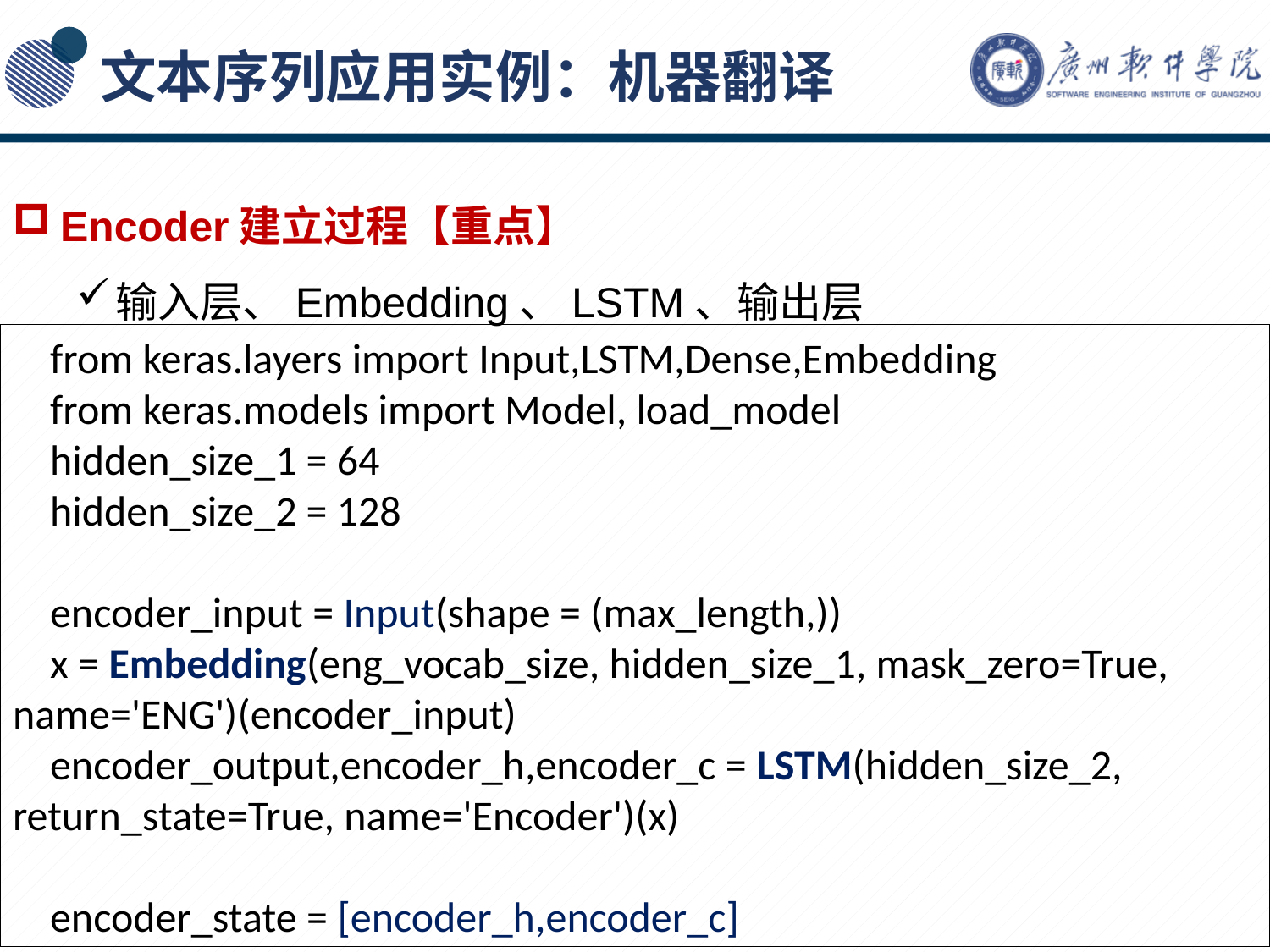

# 文本序列应用实例：机器翻译
Encoder建立过程【重点】
输入层、Embedding、LSTM、输出层
from keras.layers import Input,LSTM,Dense,Embedding
from keras.models import Model, load_model
hidden_size_1 = 64
hidden_size_2 = 128

encoder_input = Input(shape = (max_length,))
x = Embedding(eng_vocab_size, hidden_size_1, mask_zero=True, name='ENG')(encoder_input)
encoder_output,encoder_h,encoder_c = LSTM(hidden_size_2, return_state=True, name='Encoder')(x)

encoder_state = [encoder_h,encoder_c]